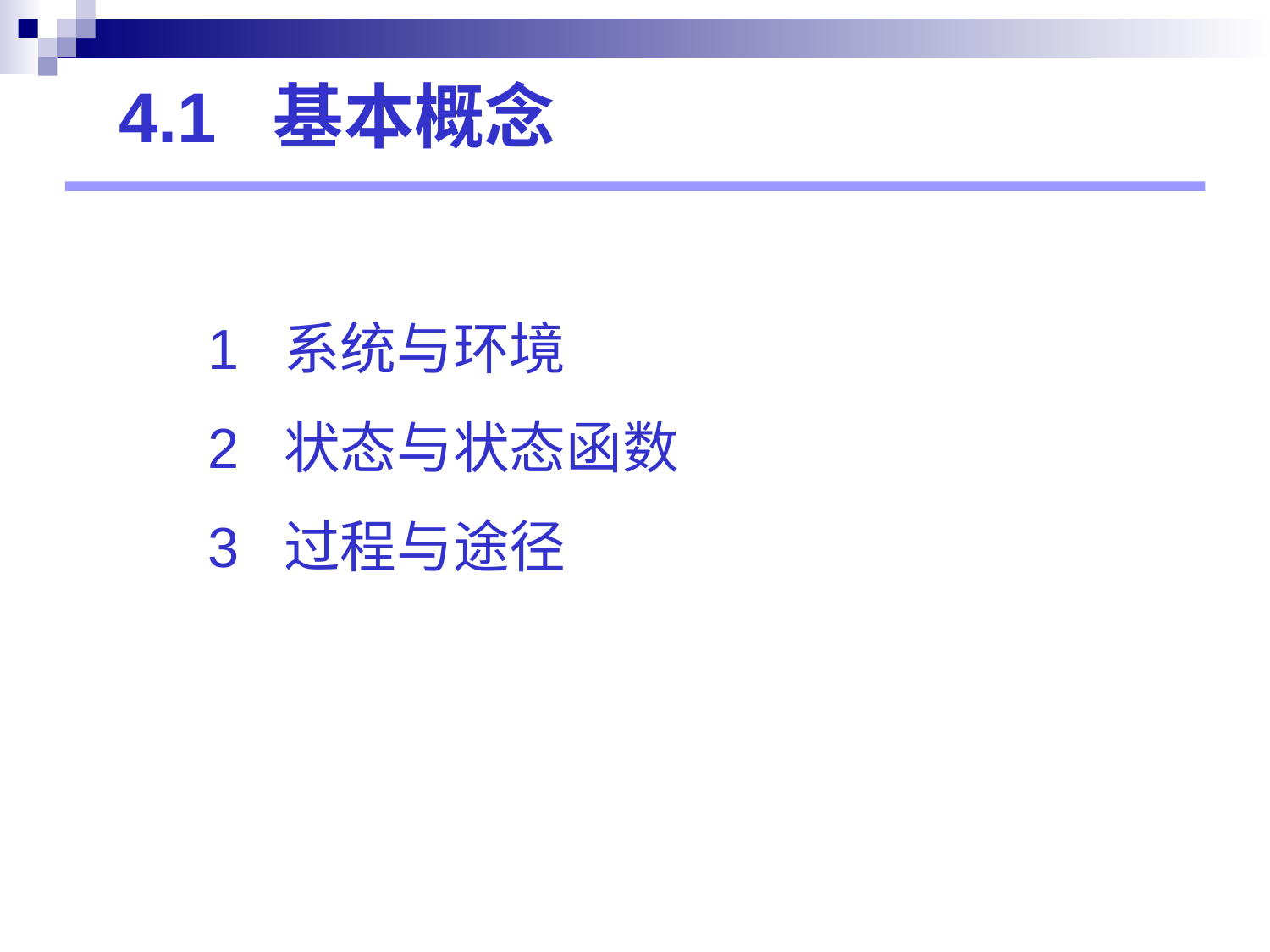

4.1  基本概念

1  系统与环境
2  状态与状态函数
3  过程与途径